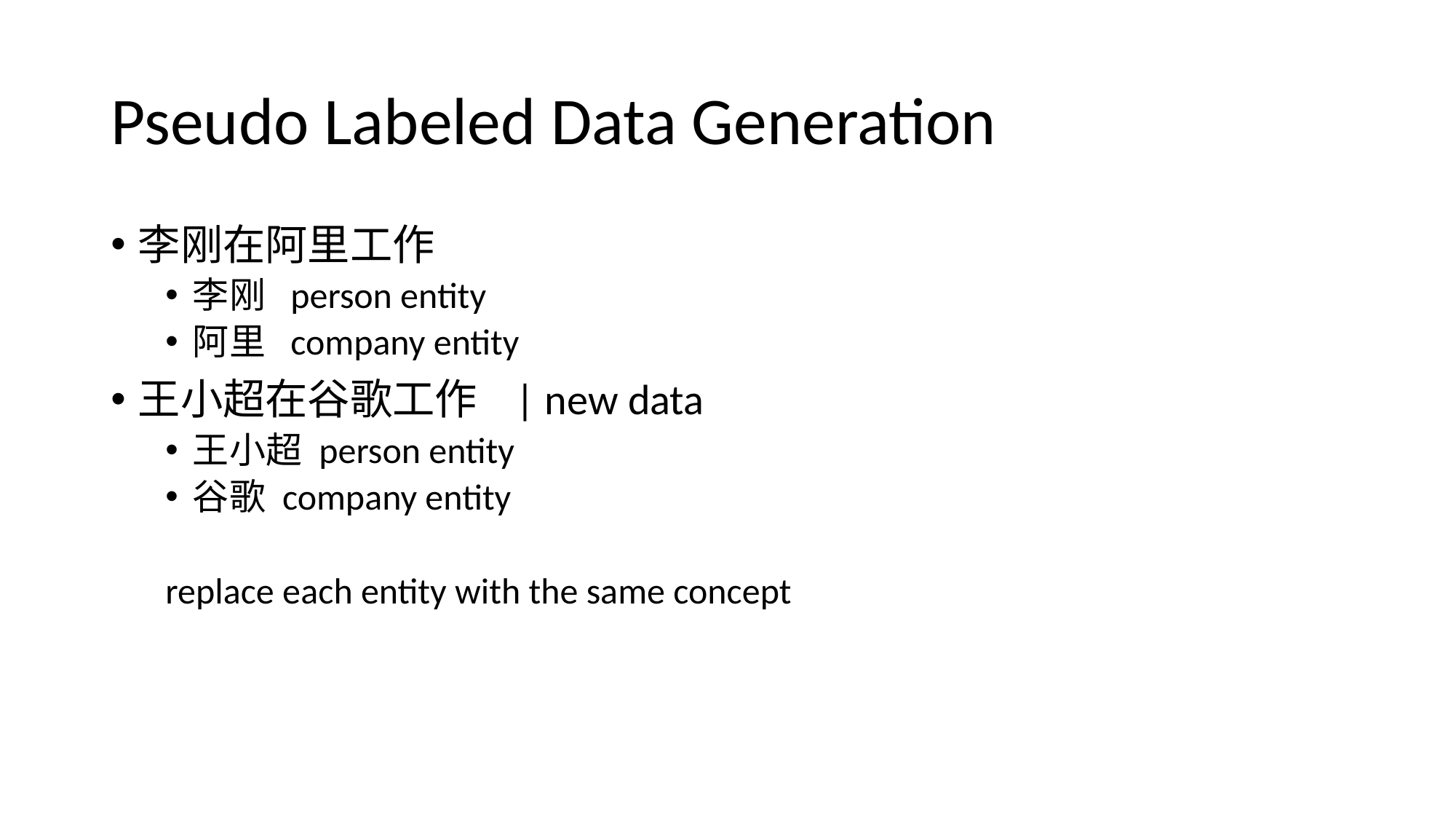

# Pseudo Labeled Data Generation
李刚在阿里工作
李刚  person entity
阿里  company entity
王小超在谷歌工作   | new data
王小超 person entity
谷歌 company entity

replace each entity with the same concept